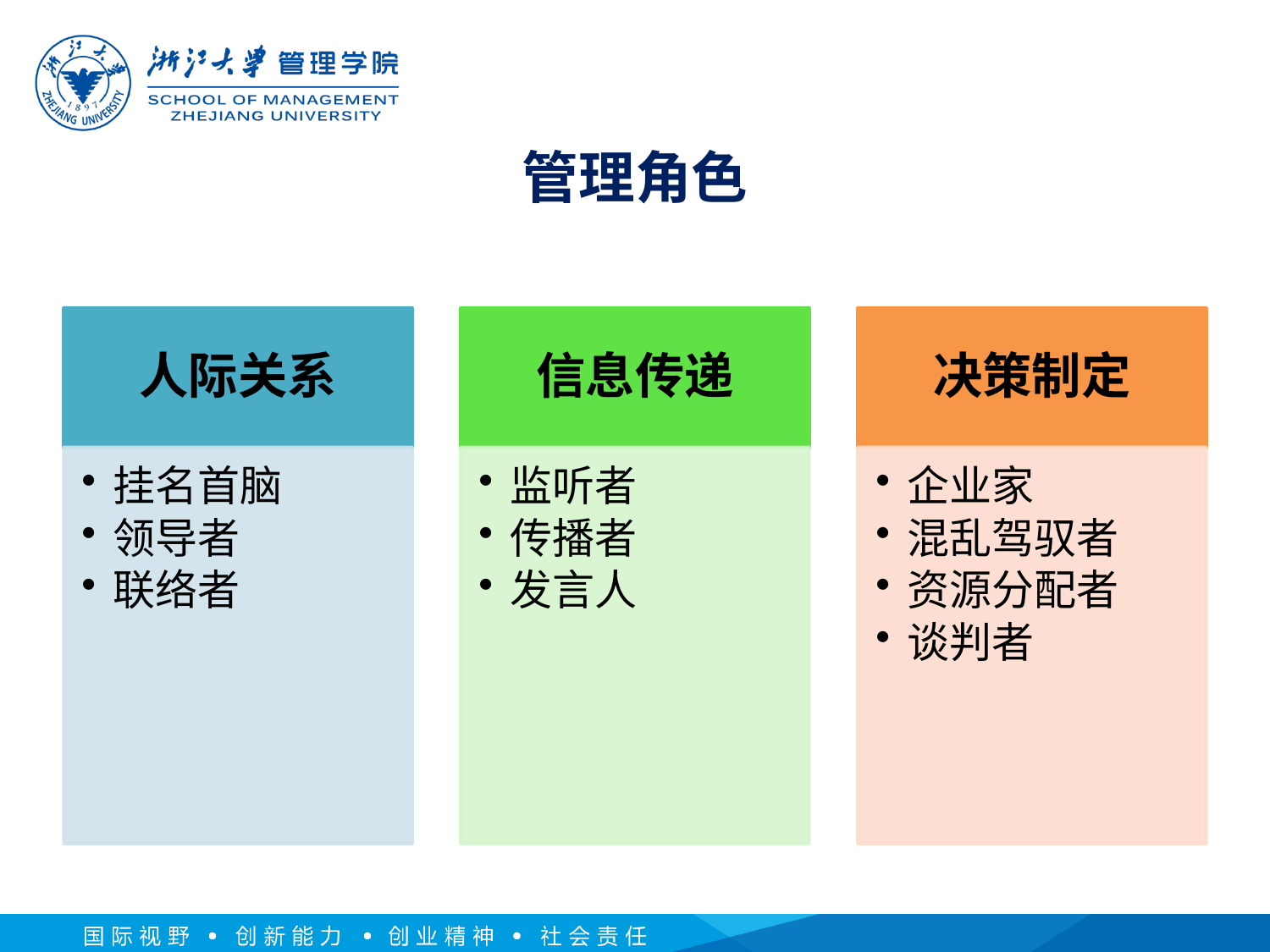

# 管理角色
人际关系
挂名首脑
领导者
联络者
信息传递
监听者
传播者
发言人
决策制定
企业家
混乱驾驭者
资源分配者
谈判者